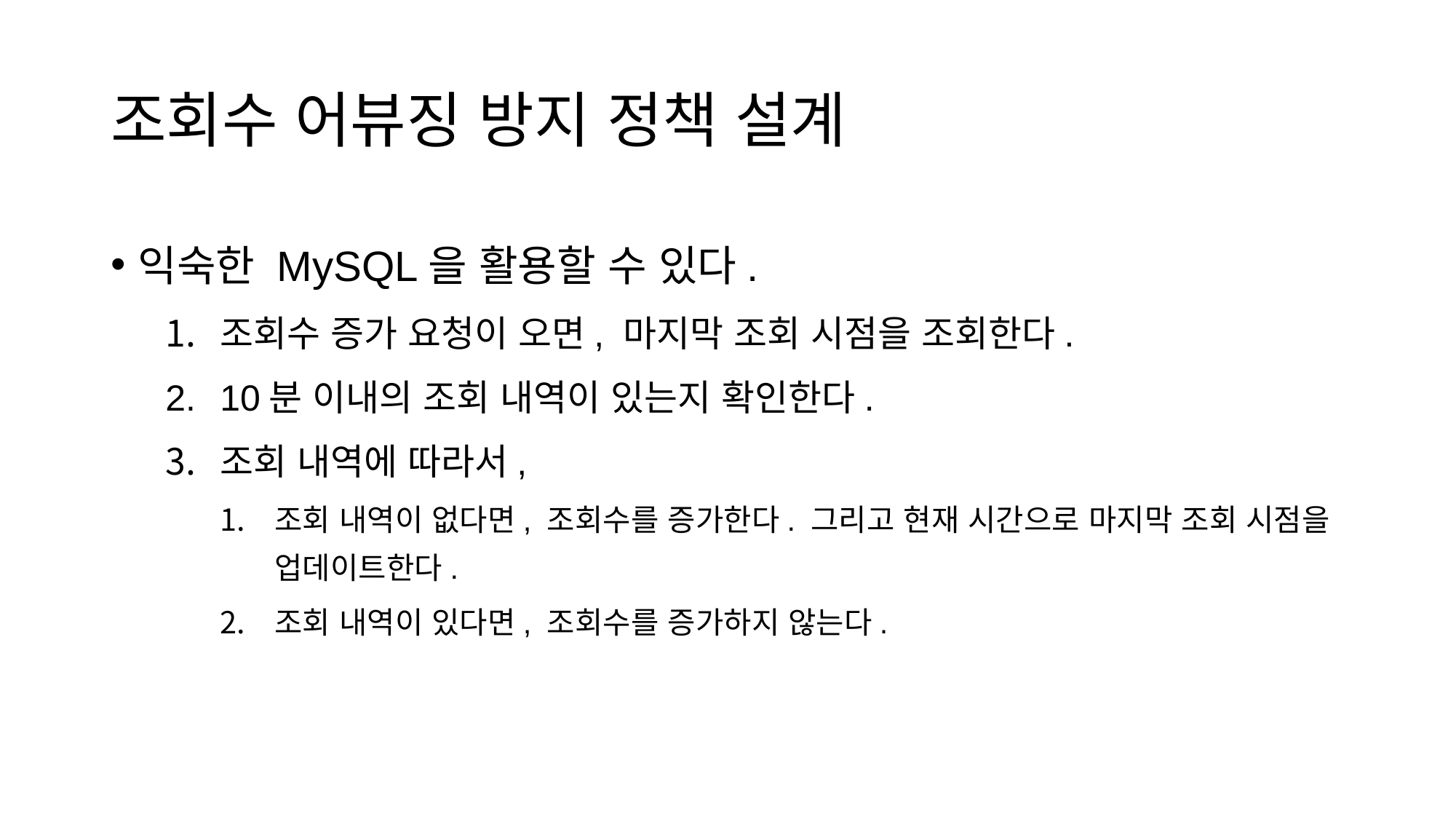

# 조회수 어뷰징 방지 정책 설계
익숙한 MySQL을 활용할 수 있다.
조회수 증가 요청이 오면, 마지막 조회 시점을 조회한다.
10분 이내의 조회 내역이 있는지 확인한다.
조회 내역에 따라서,
조회 내역이 없다면, 조회수를 증가한다. 그리고 현재 시간으로 마지막 조회 시점을 업데이트한다.
조회 내역이 있다면, 조회수를 증가하지 않는다.